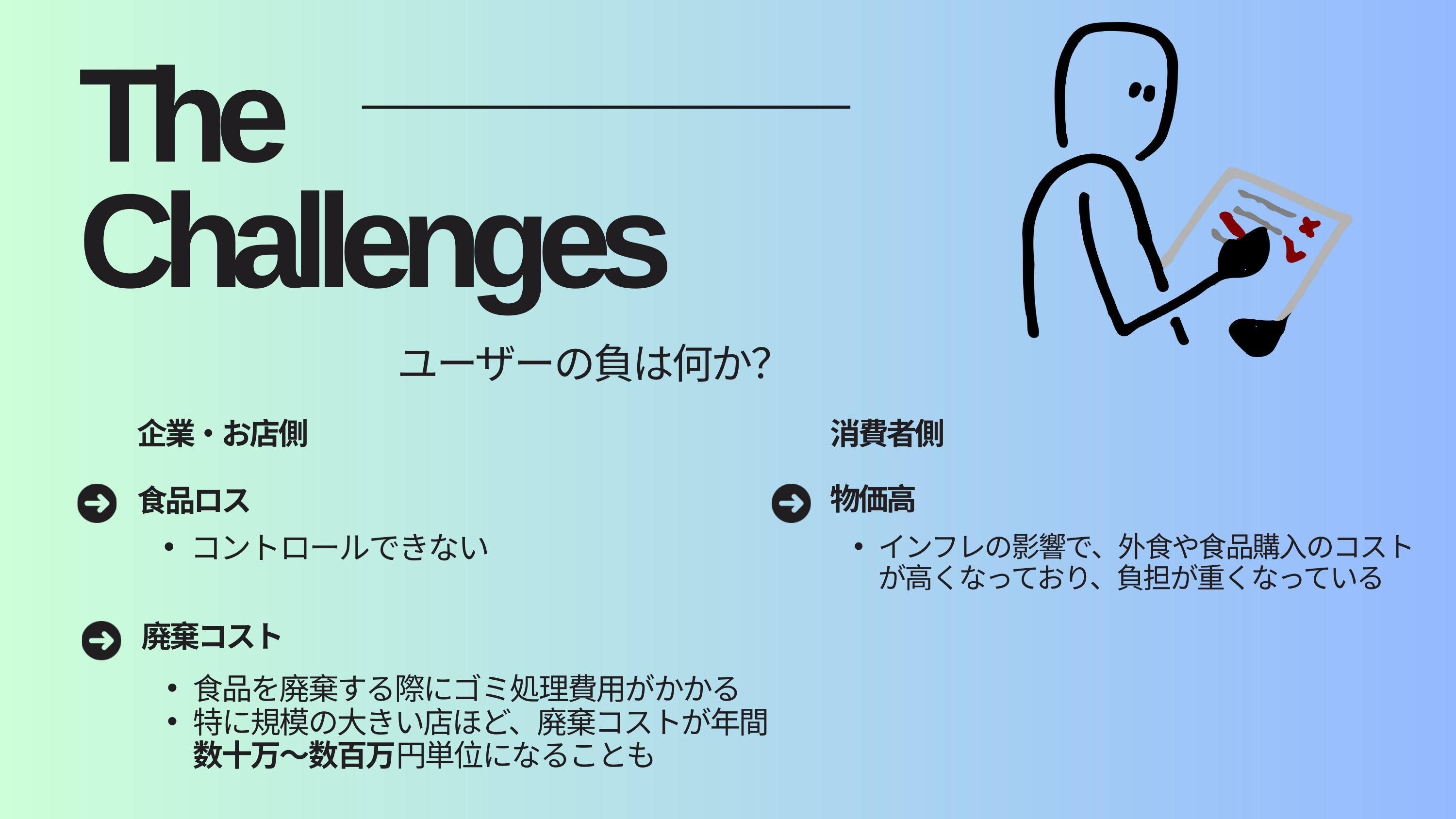

The Challenges

ユーザーの負は何か？
企業・お店側
消費者側

物価高
インフレの影響で、外食や食品購入のコストが高くなっており、負担が重くなっている
食品ロス
コントロールできない

廃棄コスト
食品を廃棄する際にゴミ処理費用がかかる
特に規模の大きい店ほど、廃棄コストが年間数十万～数百万円単位になることも